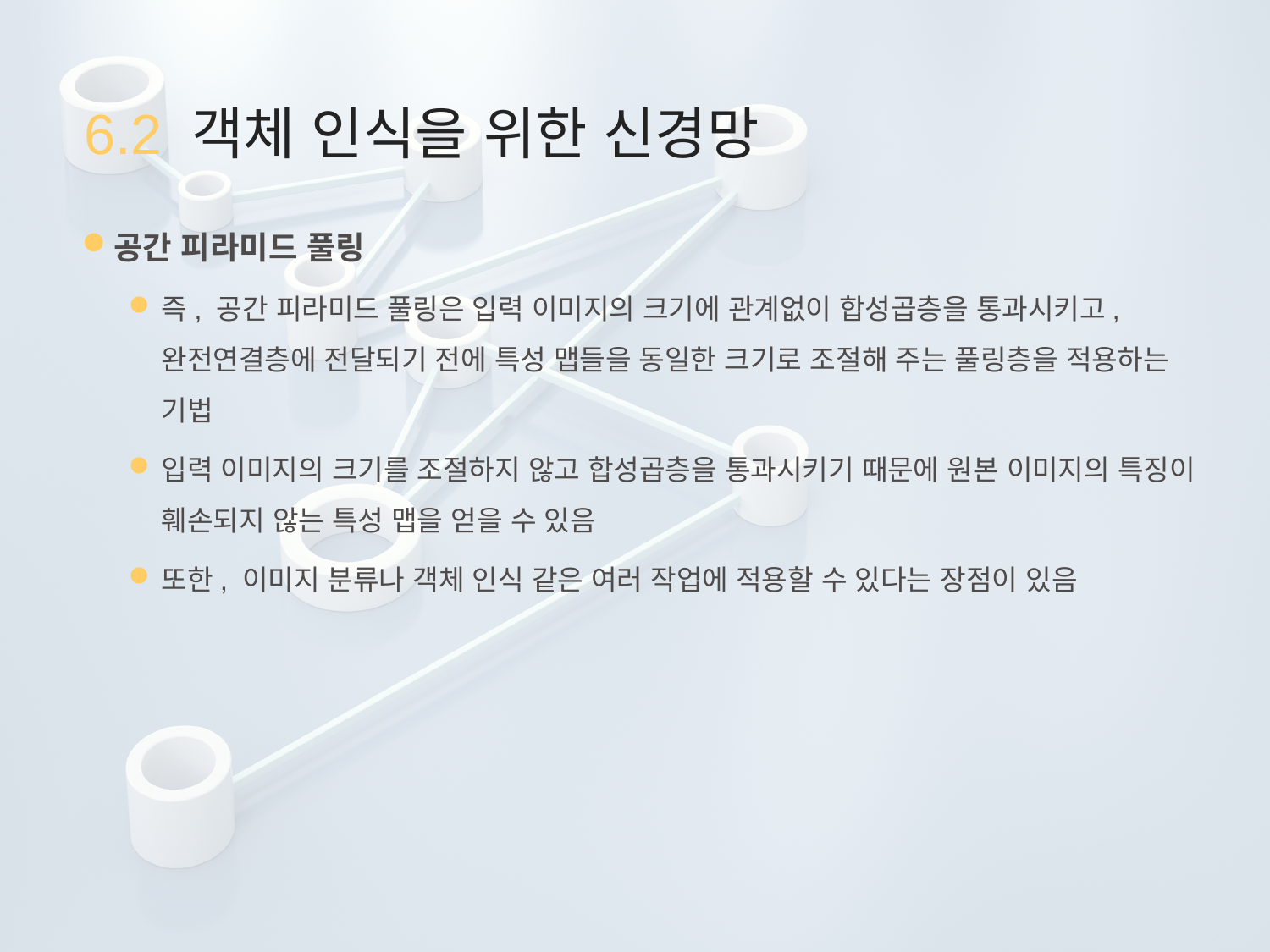

# 6.2 객체 인식을 위한 신경망
공간 피라미드 풀링
즉, 공간 피라미드 풀링은 입력 이미지의 크기에 관계없이 합성곱층을 통과시키고, 완전연결층에 전달되기 전에 특성 맵들을 동일한 크기로 조절해 주는 풀링층을 적용하는 기법
입력 이미지의 크기를 조절하지 않고 합성곱층을 통과시키기 때문에 원본 이미지의 특징이 훼손되지 않는 특성 맵을 얻을 수 있음
또한, 이미지 분류나 객체 인식 같은 여러 작업에 적용할 수 있다는 장점이 있음